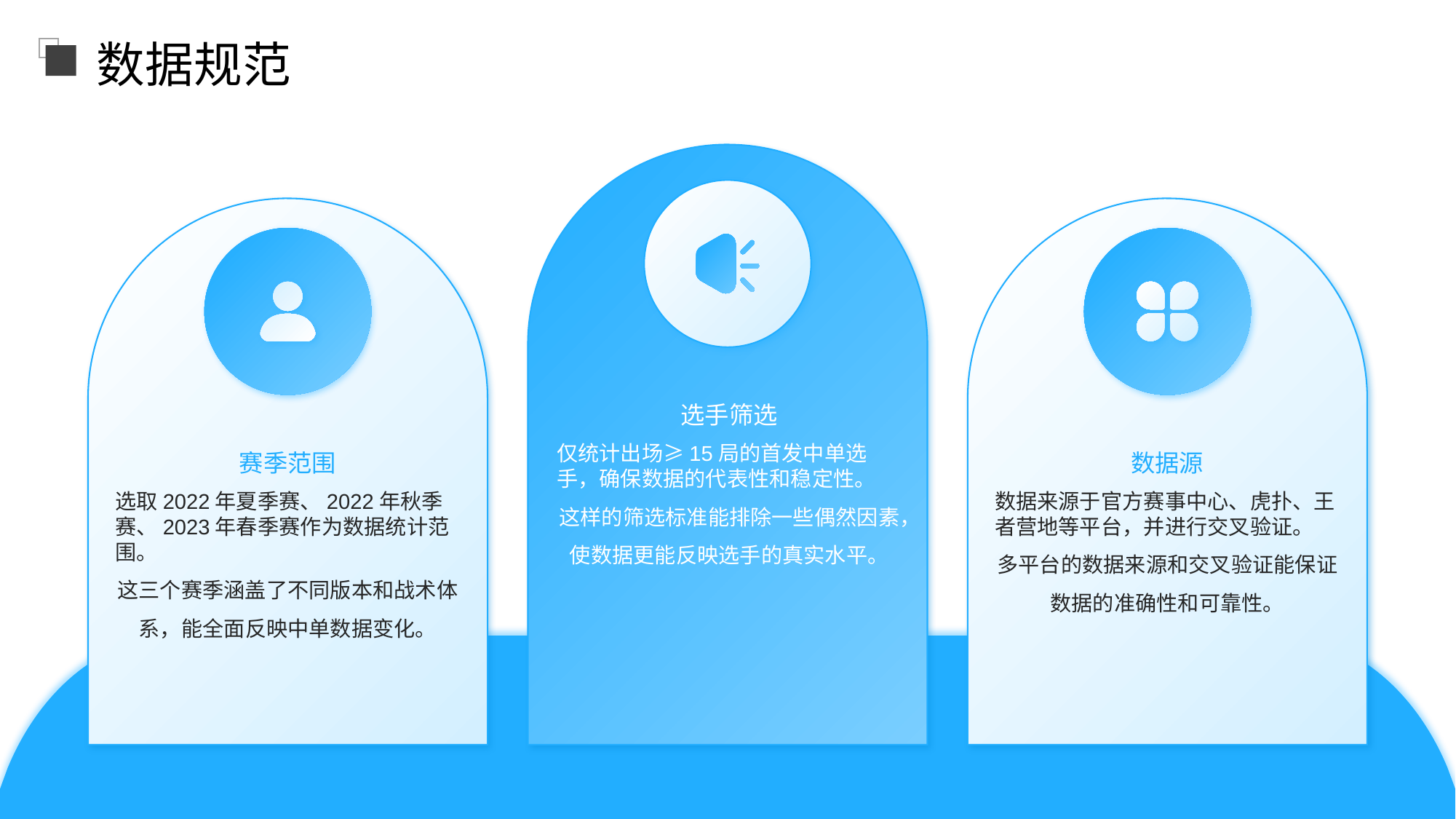

数据规范

选手筛选
赛季范围
数据源
仅统计出场≥15局的首发中单选手，确保数据的代表性和稳定性。
这样的筛选标准能排除一些偶然因素，使数据更能反映选手的真实水平。
选取2022年夏季赛、2022年秋季赛、2023年春季赛作为数据统计范围。
这三个赛季涵盖了不同版本和战术体系，能全面反映中单数据变化。
数据来源于官方赛事中心、虎扑、王者营地等平台，并进行交叉验证。
多平台的数据来源和交叉验证能保证数据的准确性和可靠性。